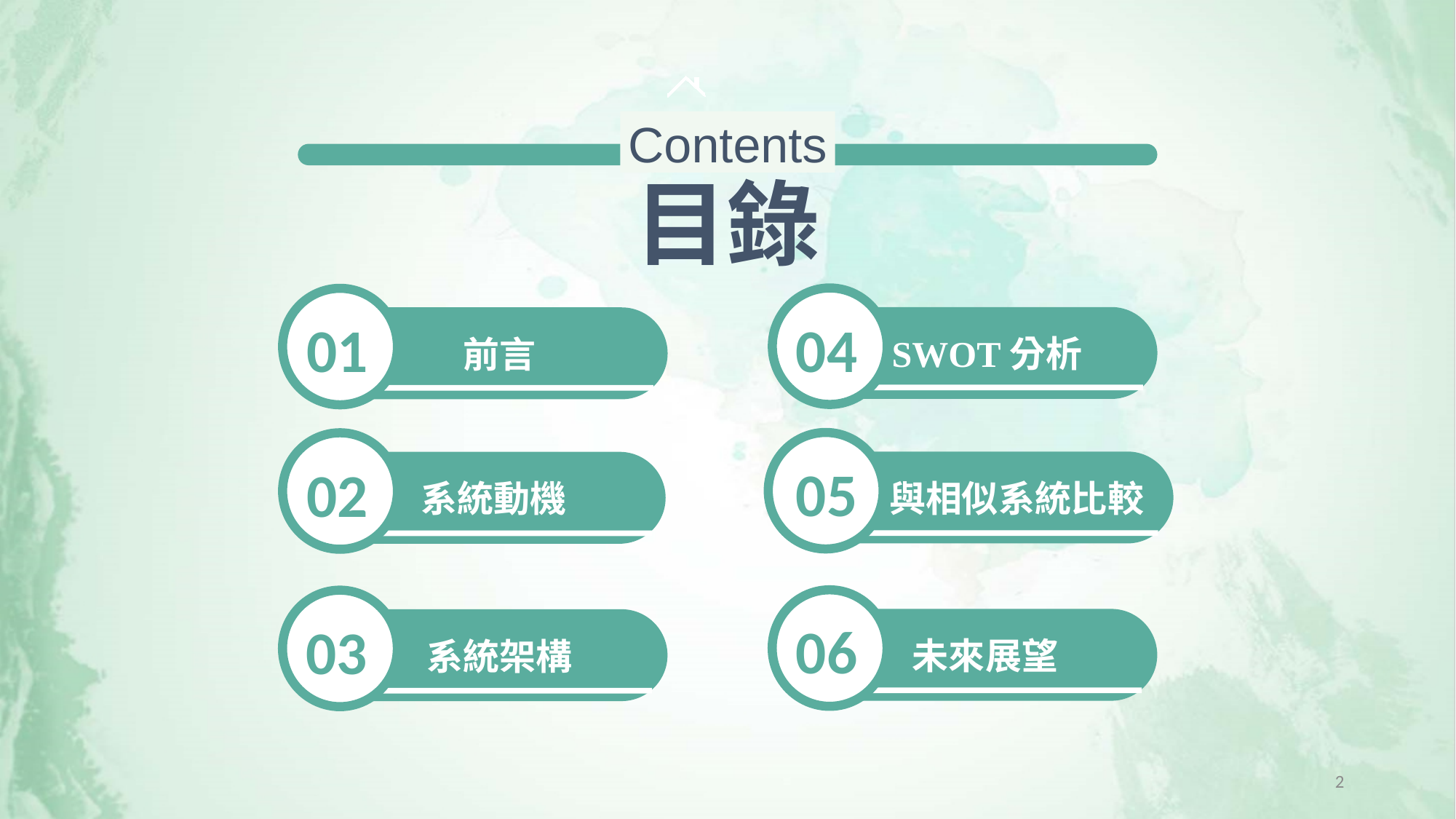

Contents
目錄

04
01
  SWOT分析
  前言

05
02
M 與相似系統比較
 系統動機

06
03
 未來展望
  系統架構

2